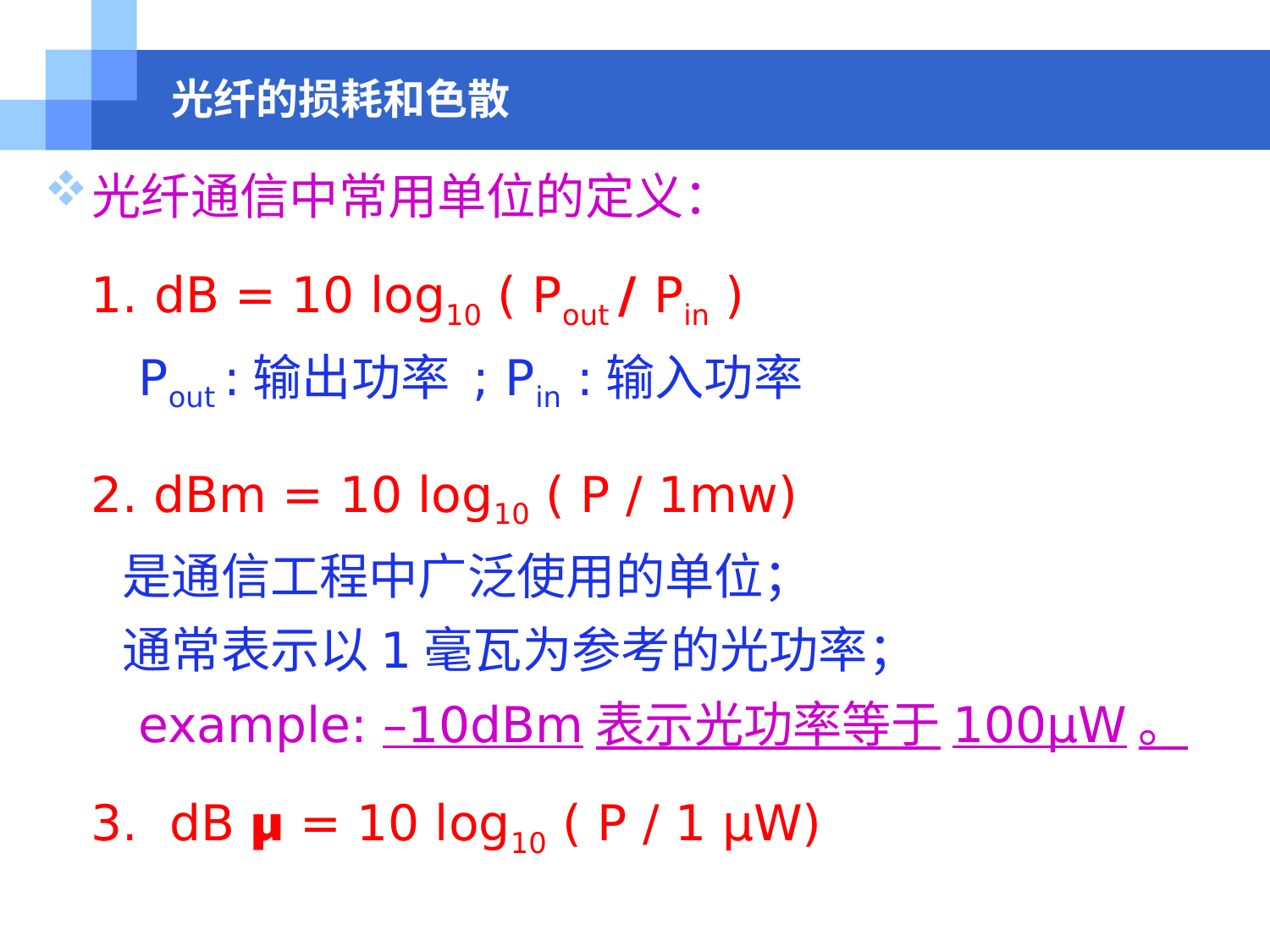

光纤的损耗和色散
光纤通信中常用单位的定义：
   1. dB = 10 log10 ( Pout / Pin )
      Pout :输出功率 ; Pin :输入功率
   2. dBm = 10 log10 ( P / 1mw)
      是通信工程中广泛使用的单位；
      通常表示以1毫瓦为参考的光功率；
      example: –10dBm表示光功率等于100μW。
   3.  dB μ = 10 log10 ( P / 1 μW)